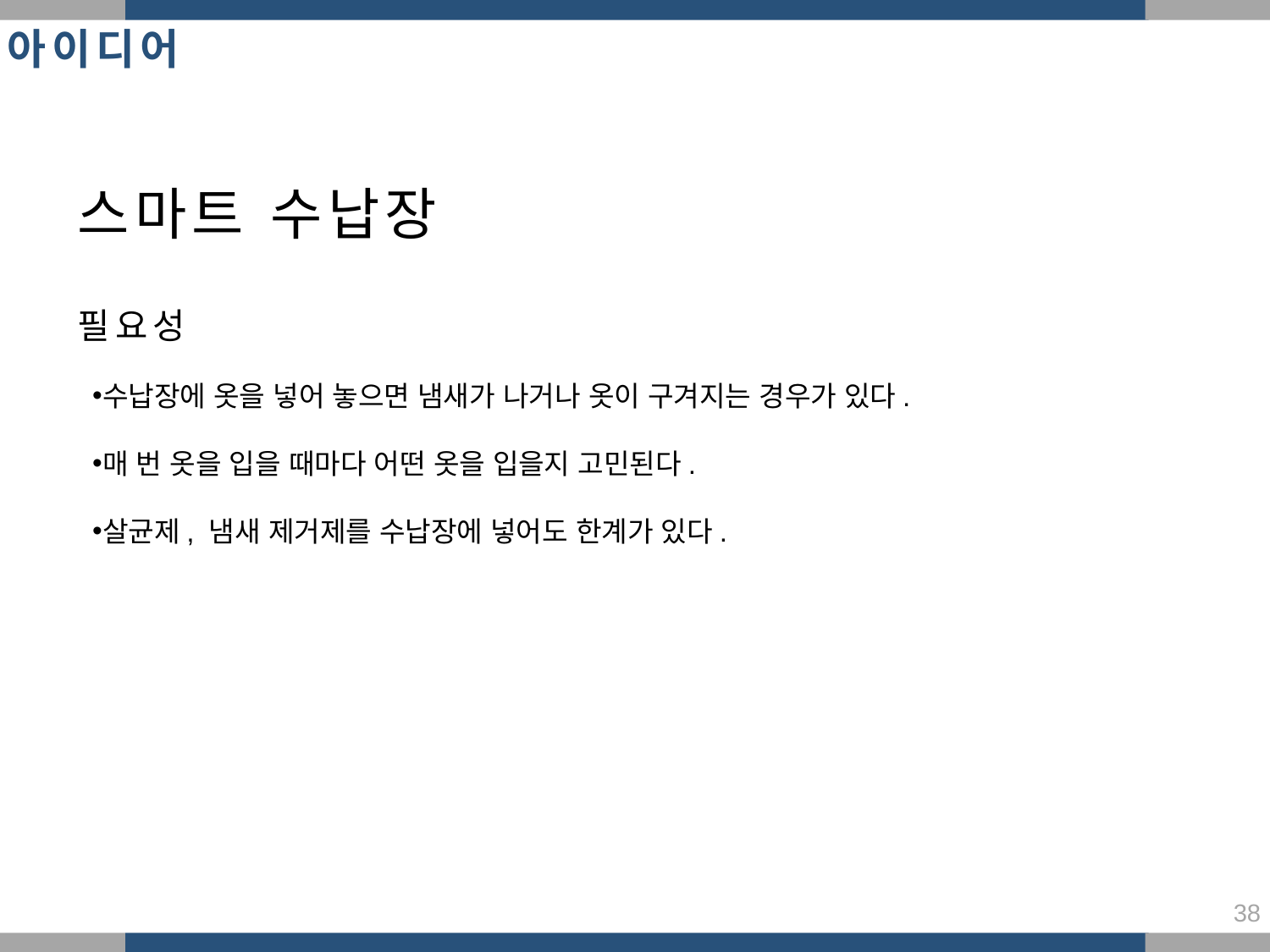

아이디어
스마트 수납장
필요성
수납장에 옷을 넣어 놓으면 냄새가 나거나 옷이 구겨지는 경우가 있다.

매 번 옷을 입을 때마다 어떤 옷을 입을지 고민된다.

살균제, 냄새 제거제를 수납장에 넣어도 한계가 있다.
38